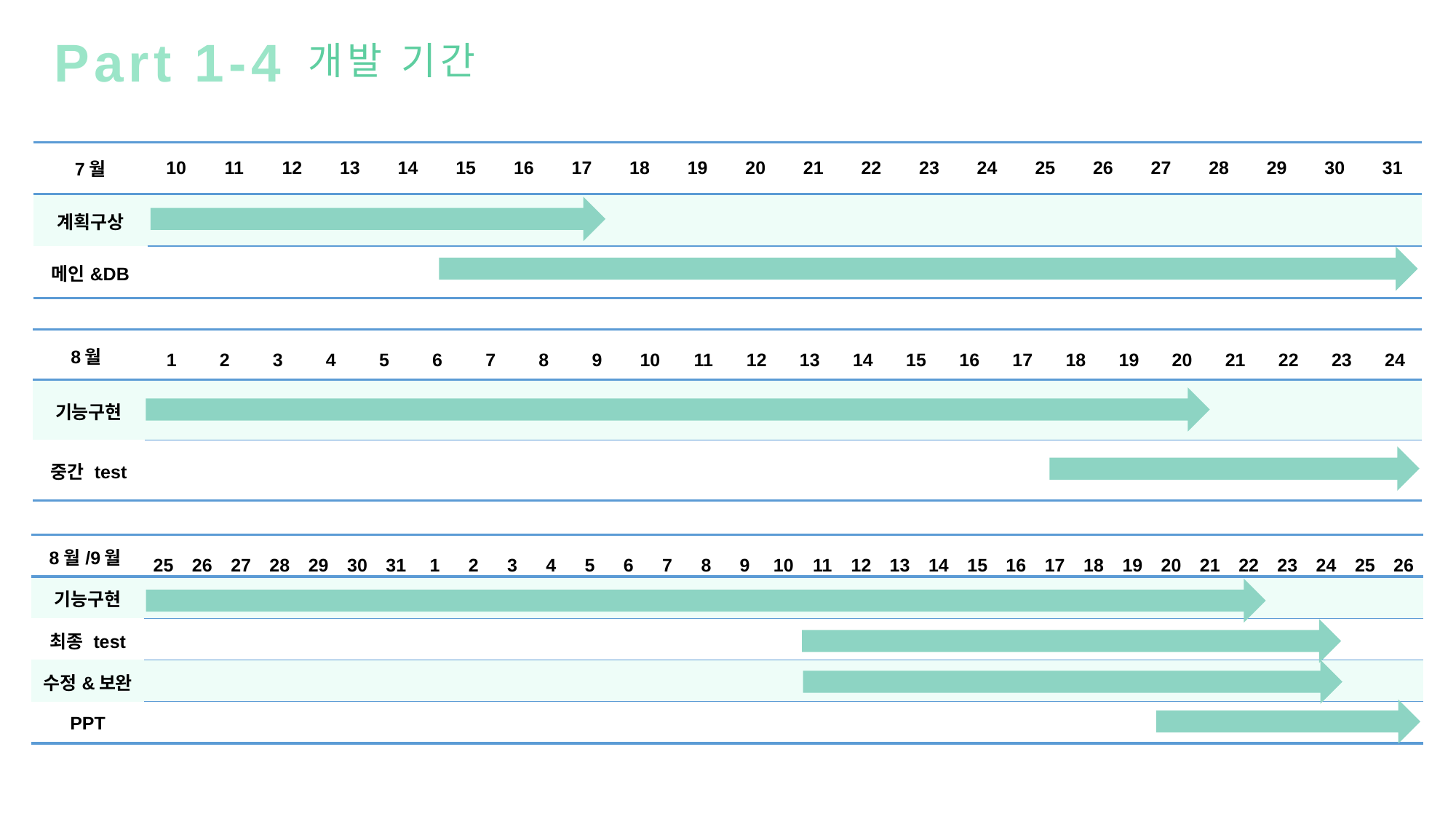

Part 1-4
개발 기간
| 7월 | 10 | 11 | 12 | 13 | 14 | 15 | 16 | 17 | 18 | 19 | 20 | 21 | 22 | 23 | 24 | 25 | 26 | 27 | 28 | 29 | 30 | 31 |
| --- | --- | --- | --- | --- | --- | --- | --- | --- | --- | --- | --- | --- | --- | --- | --- | --- | --- | --- | --- | --- | --- | --- |
| 계획구상 |  |  |  |  |  |  |  |  |  |  |  |  |  |  |  |  |  |  |  |  |  |  |
| 메인&DB |  |  |  |  |  |  |  |  |  |  |  |  |  |  |  |  |  |  |  |  |  |  |

| 8월 | 1 | 2 | 3 | 4 | 5 | 6 | 7 | 8 | 9 | 10 | 11 | 12 | 13 | 14 | 15 | 16 | 17 | 18 | 19 | 20 | 21 | 22 | 23 | 24 |
| --- | --- | --- | --- | --- | --- | --- | --- | --- | --- | --- | --- | --- | --- | --- | --- | --- | --- | --- | --- | --- | --- | --- | --- | --- |
| 기능구현 |  |  |  |  |  |  |  |  |  |  |  |  |  |  |  |  |  |  |  |  |  |  |  |  |
| 중간 test |  |  |  |  |  |  |  |  |  |  |  |  |  |  |  |  |  |  |  |  |  |  |  |  |

| 8월/9월 | 25 | 26 | 27 | 28 | 29 | 30 | 31 | 1 | 2 | 3 | 4 | 5 | 6 | 7 | 8 | 9 | 10 | 11 | 12 | 13 | 14 | 15 | 16 | 17 | 18 | 19 | 20 | 21 | 22 | 23 | 24 | 25 | 26 |
| --- | --- | --- | --- | --- | --- | --- | --- | --- | --- | --- | --- | --- | --- | --- | --- | --- | --- | --- | --- | --- | --- | --- | --- | --- | --- | --- | --- | --- | --- | --- | --- | --- | --- |
| 기능구현 |  |  |  |  |  |  |  |  |  |  |  |  |  |  |  |  |  |  |  |  |  |  |  |  |  |  |  |  |  |  |  |  |  |
| 최종 test |  |  |  |  |  |  |  |  |  |  |  |  |  |  |  |  |  |  |  |  |  |  |  |  |  |  |  |  |  |  |  |  |  |
| 수정&보완 |  |  |  |  |  |  |  |  |  |  |  |  |  |  |  |  |  |  |  |  |  |  |  |  |  |  |  |  |  |  |  |  |  |
| PPT |  |  |  |  |  |  |  |  |  |  |  |  |  |  |  |  |  |  |  |  |  |  |  |  |  |  |  |  |  |  |  |  |  |